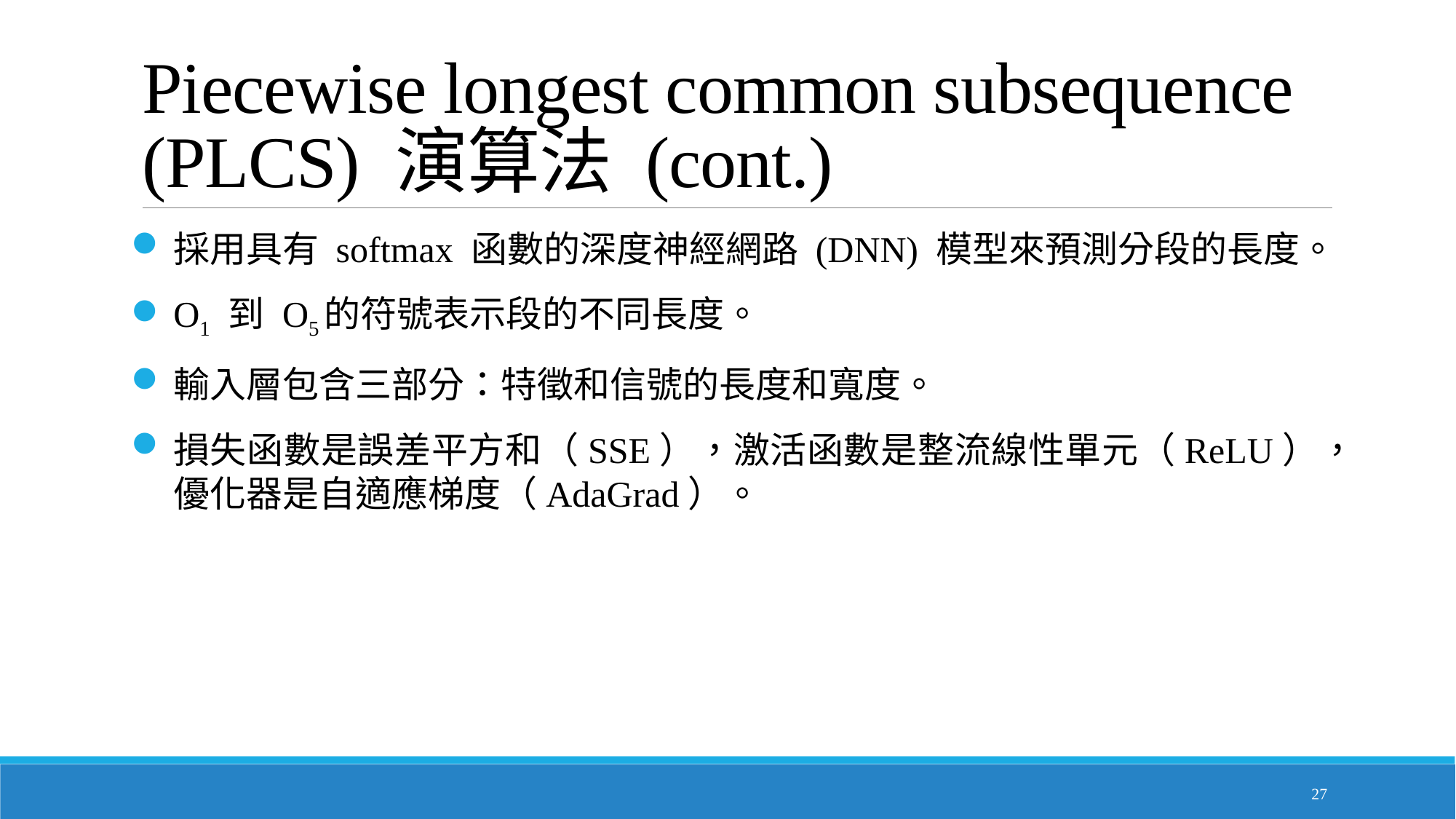

# Piecewise longest common subsequence (PLCS) 演算法 (cont.)
採用具有 softmax 函數的深度神經網路 (DNN) 模型來預測分段的長度。
O1 到 O5的符號表示段的不同長度。
輸入層包含三部分：特徵和信號的長度和寬度。
損失函數是誤差平方和（SSE），激活函數是整流線性單元（ReLU），優化器是自適應梯度（AdaGrad）。
27